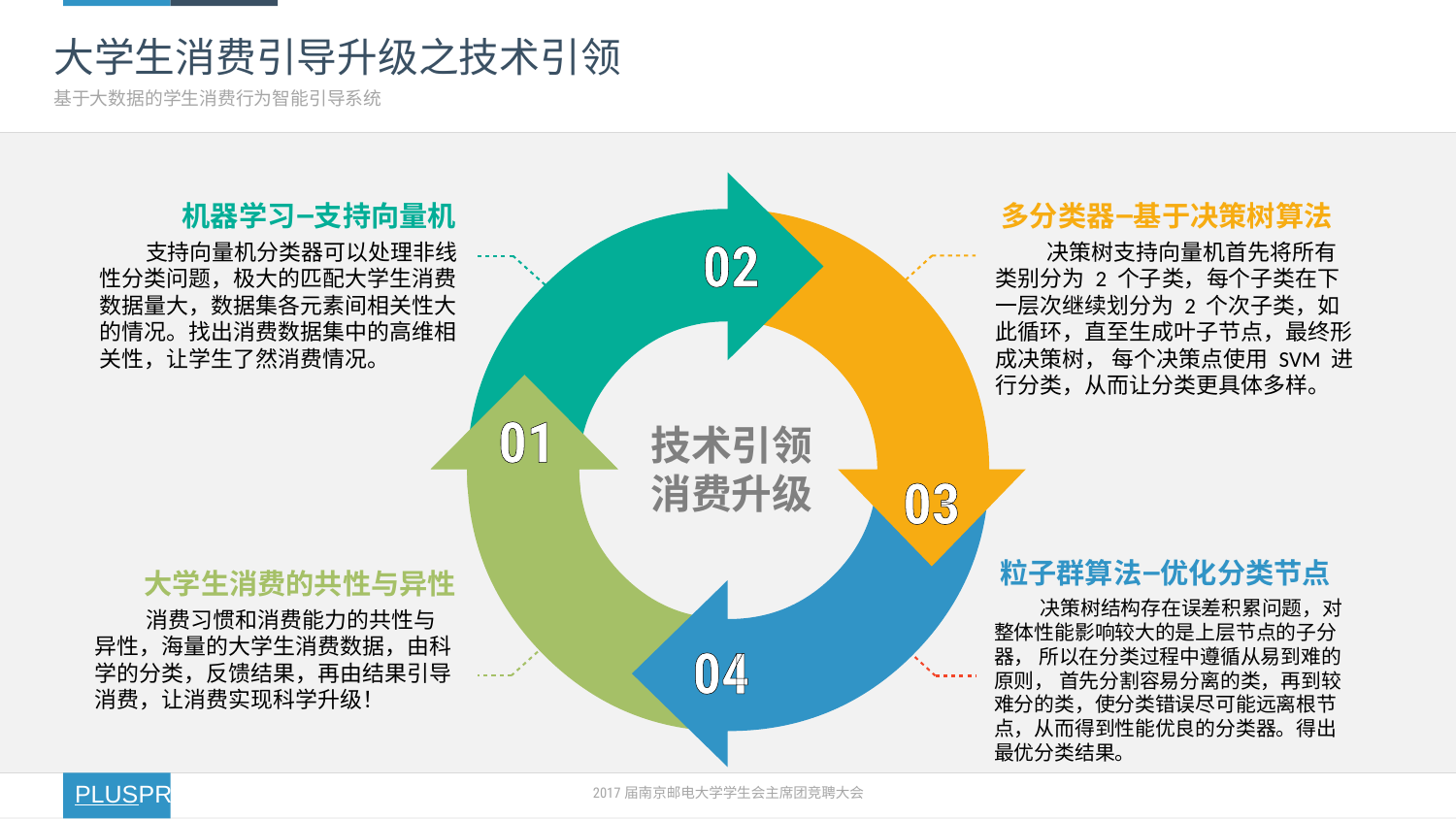

# 大学生消费引导升级之技术引领
基于大数据的学生消费行为智能引导系统

机器学习—支持向量机
        支持向量机分类器可以处理非线性分类问题，极大的匹配大学生消费数据量大，数据集各元素间相关性大的情况。找出消费数据集中的高维相关性，让学生了然消费情况。
多分类器—基于决策树算法
         决策树支持向量机首先将所有类别分为 2 个子类，每个子类在下一层次继续划分为 2 个次子类，如此循环，直至生成叶子节点，最终形成决策树， 每个决策点使用 SVM 进行分类，从而让分类更具体多样。

02

01
技术引领
消费升级
03

粒子群算法—优化分类节点
         决策树结构存在误差积累问题，对整体性能影响较大的是上层节点的子分器， 所以在分类过程中遵循从易到难的原则， 首先分割容易分离的类，再到较难分的类，使分类错误尽可能远离根节点，从而得到性能优良的分类器。得出最优分类结果。
大学生消费的共性与异性
         消费习惯和消费能力的共性与异性，海量的大学生消费数据，由科学的分类，反馈结果，再由结果引导消费，让消费实现科学升级！
04